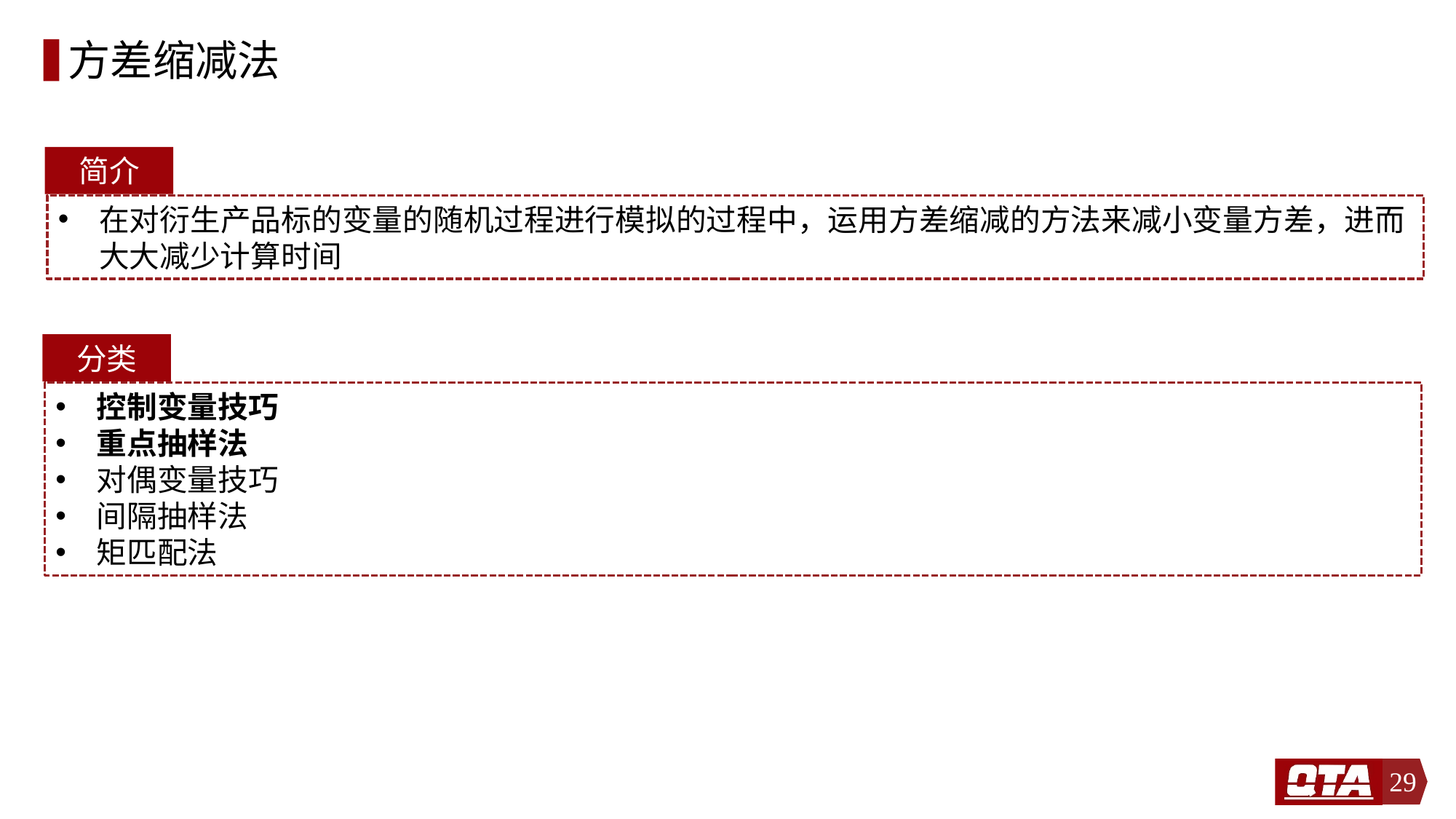

# 方差缩减法
简介
在对衍生产品标的变量的随机过程进行模拟的过程中，运用方差缩减的方法来减小变量方差，进而大大减少计算时间
分类
控制变量技巧
重点抽样法
对偶变量技巧
间隔抽样法
矩匹配法
29